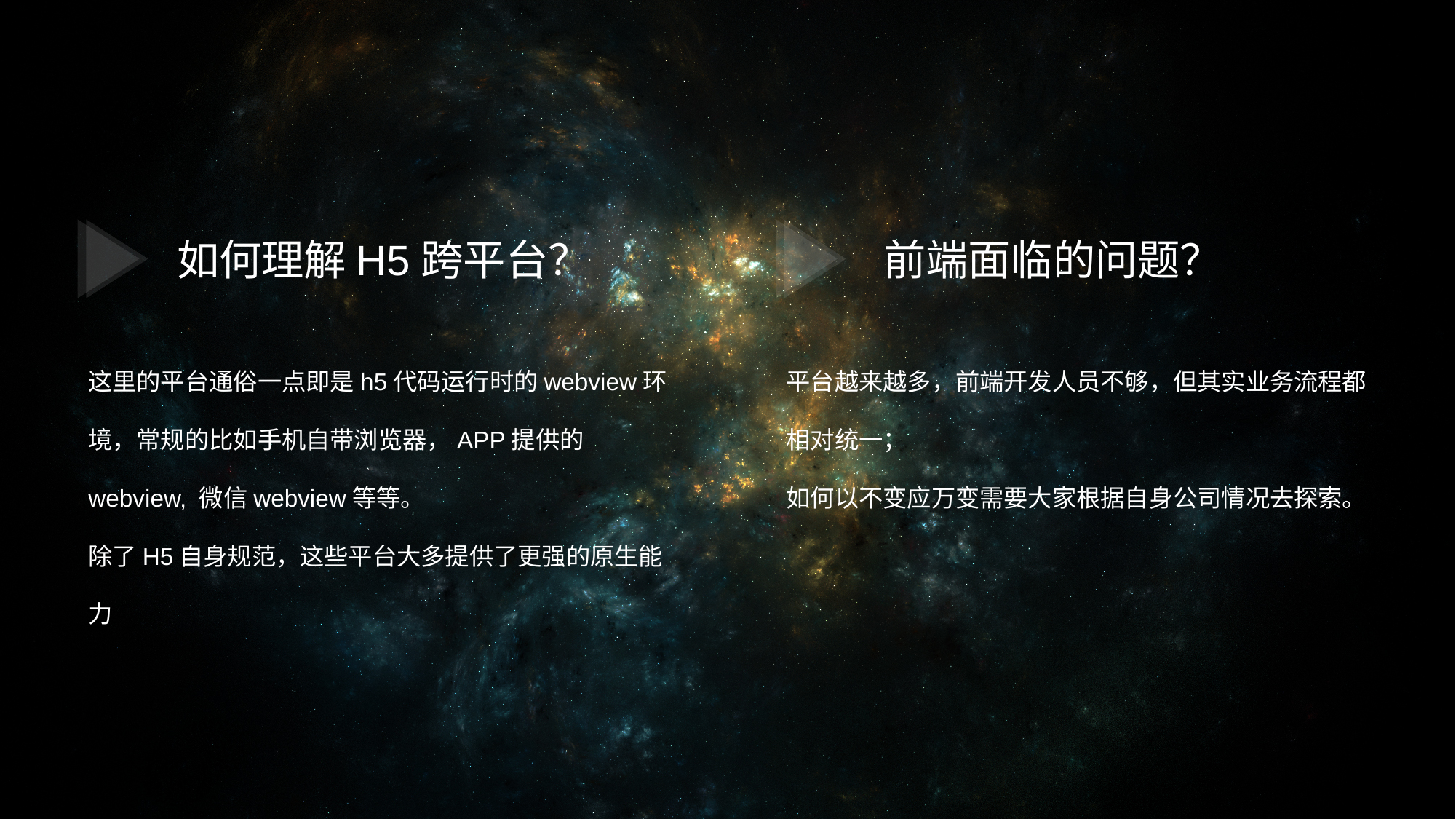

如何理解H5跨平台？
前端面临的问题？
这里的平台通俗一点即是h5代码运行时的webview环境，常规的比如手机自带浏览器，APP提供的webview, 微信webview等等。
除了H5自身规范，这些平台大多提供了更强的原生能力
平台越来越多，前端开发人员不够，但其实业务流程都相对统一；
如何以不变应万变需要大家根据自身公司情况去探索。